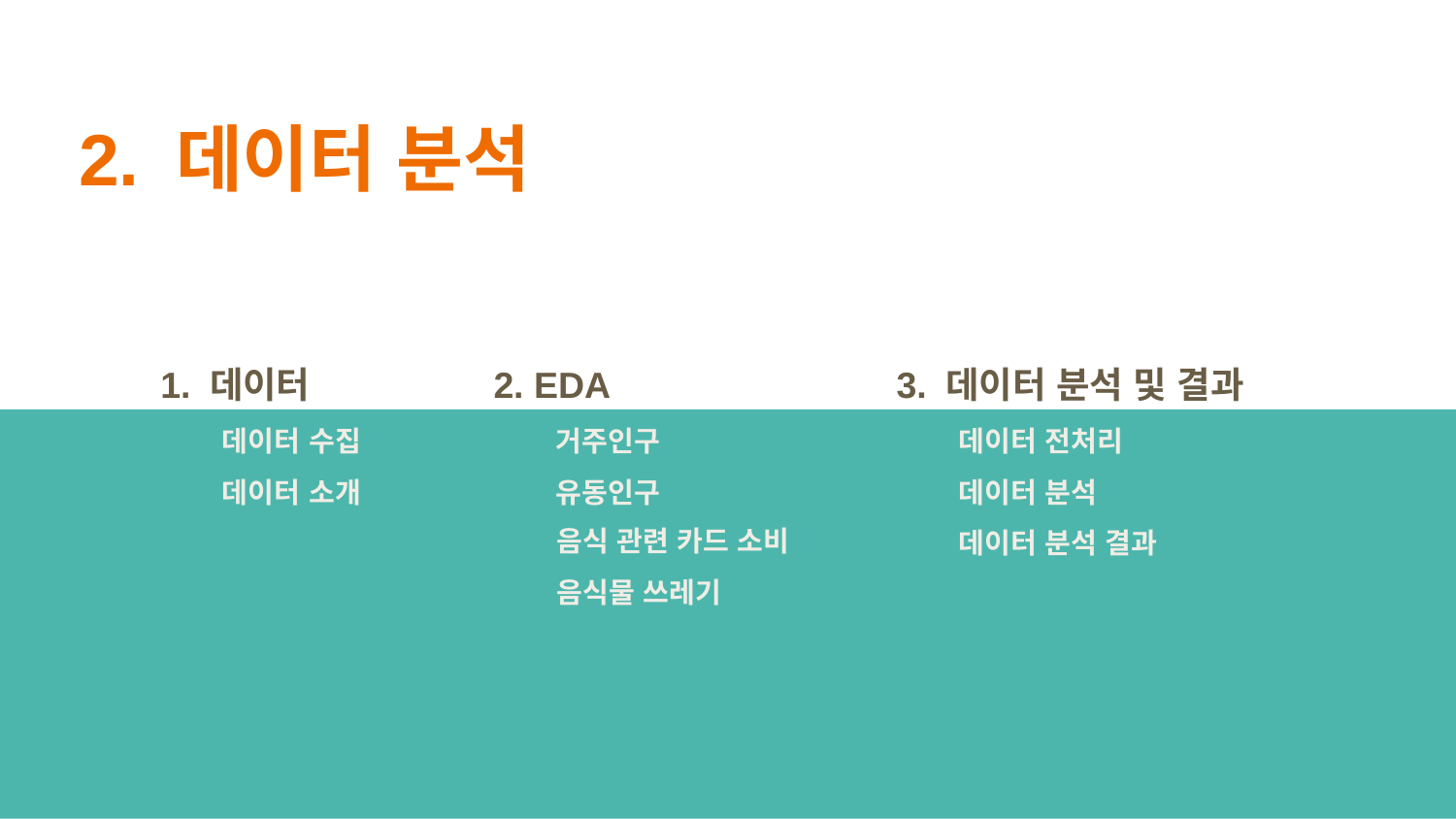

# 2. 데이터 분석
1. 데이터
2. EDA
3. 데이터 분석 및 결과
데이터 수집
거주인구
데이터 전처리
데이터 소개
유동인구
데이터 분석
음식 관련 카드 소비
데이터 분석 결과
음식물 쓰레기